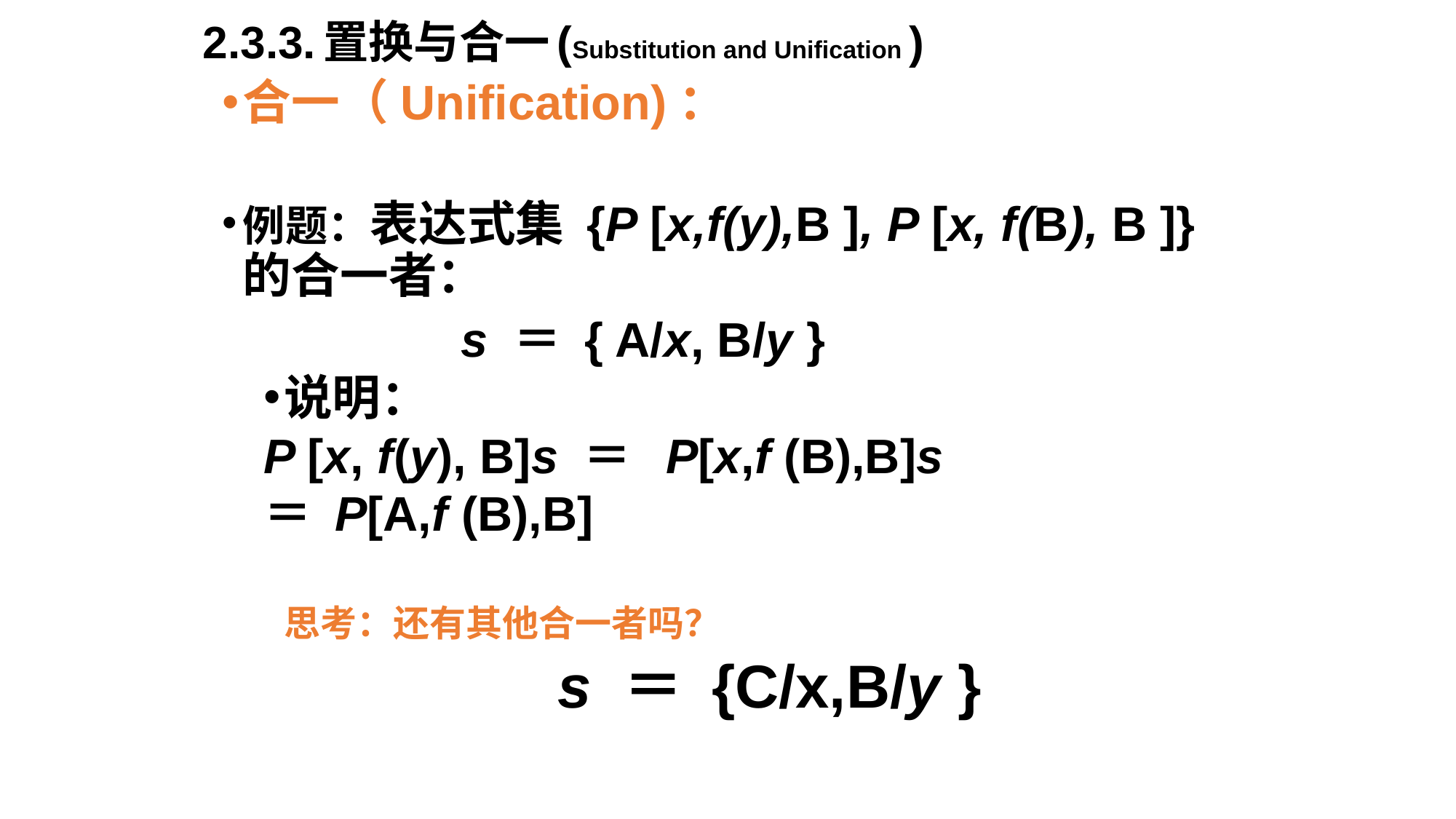

# 2.3.3.置换与合一(Substitution and Unification )
合一（Unification)：

例题：表达式集 {P [x,f(y),B ], P [x, f(B), B ]} 的合一者：
			s ＝ { A/x, B/y }
说明：
P [x, f(y), B]s ＝  P[x,f (B),B]s
＝ P[A,f (B),B]

	思考：还有其他合一者吗？
s ＝ {C/x,B/y }